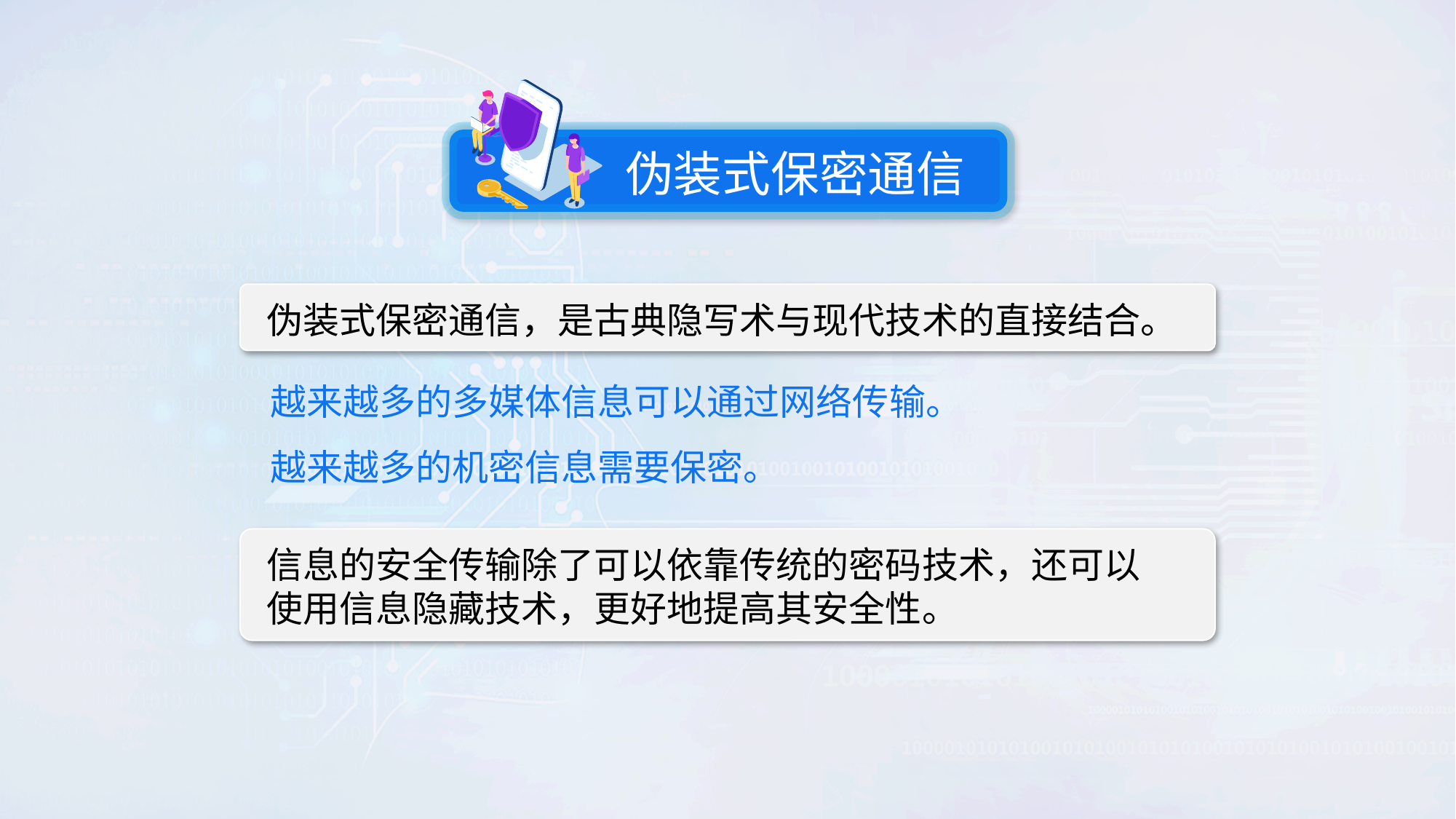

伪装式保密通信

伪装式保密通信，是古典隐写术与现代技术的直接结合。
越来越多的多媒体信息可以通过网络传输。
越来越多的机密信息需要保密。

信息的安全传输除了可以依靠传统的密码技术，还可以使用信息隐藏技术，更好地提高其安全性。